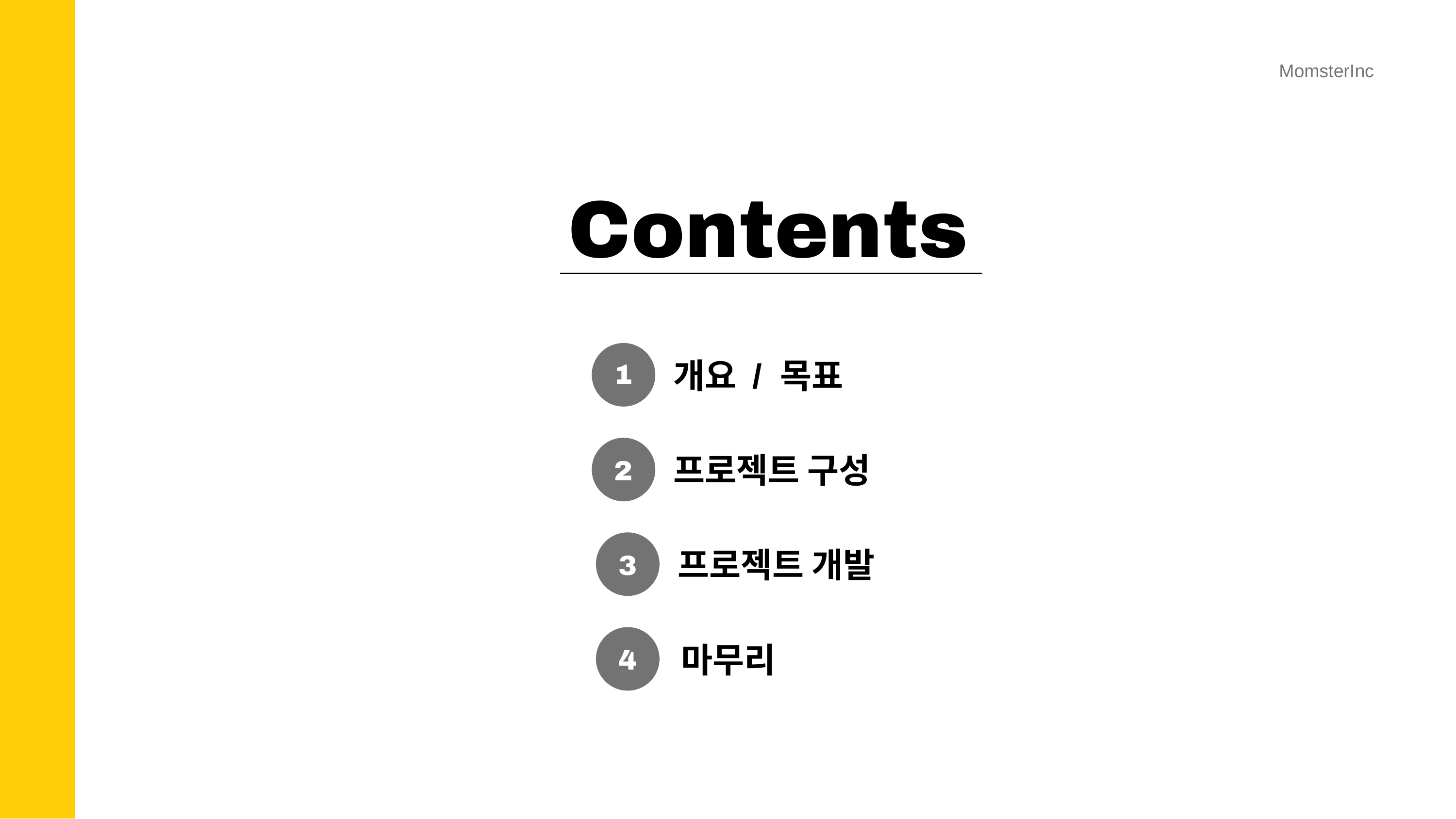

MomsterInc
Contents

개요 / 목표
1

프로젝트 구성
2

프로젝트 개발
3

마무리
4